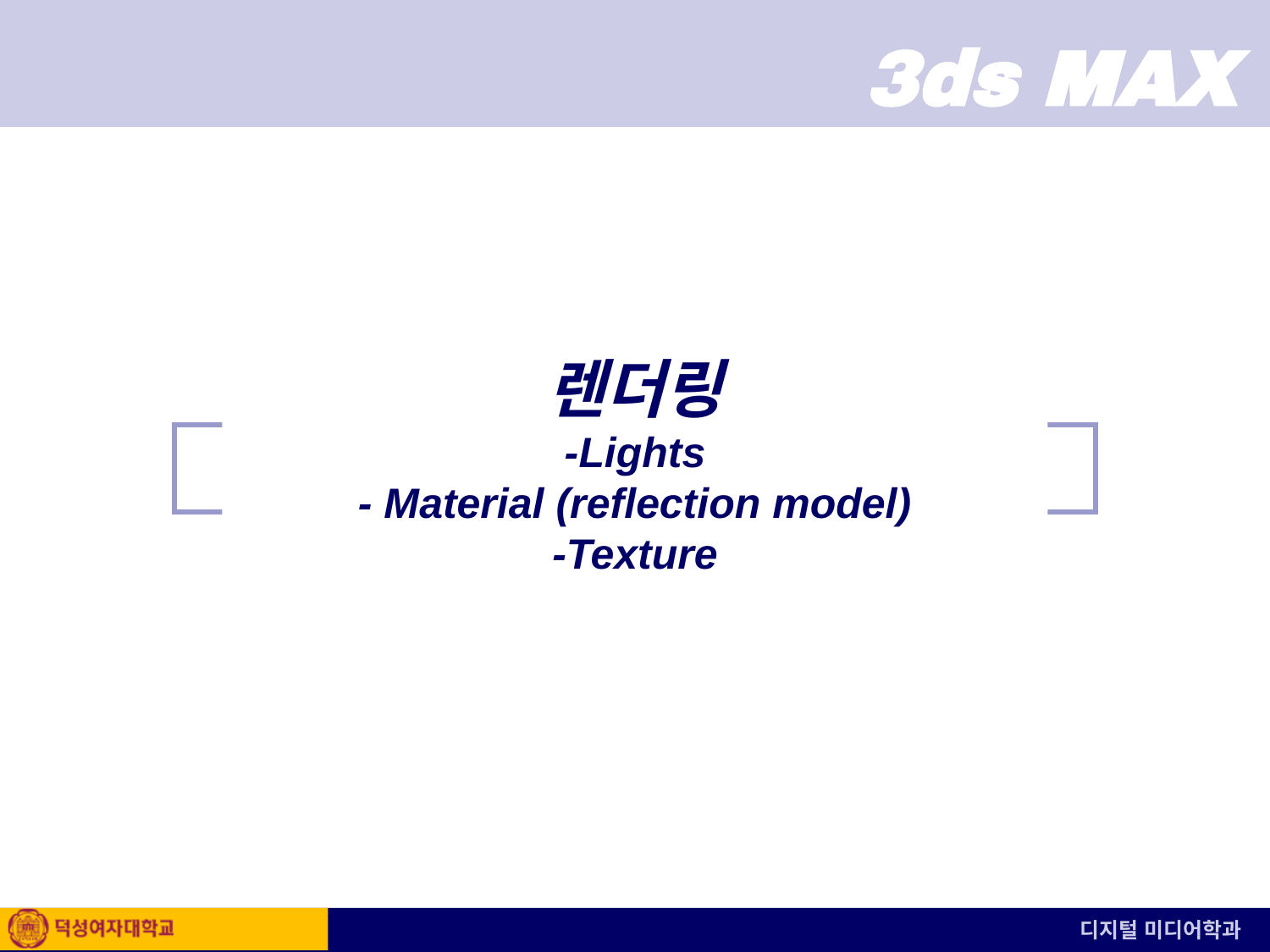

# 렌더링 -Lights - Material (reflection model) -Texture